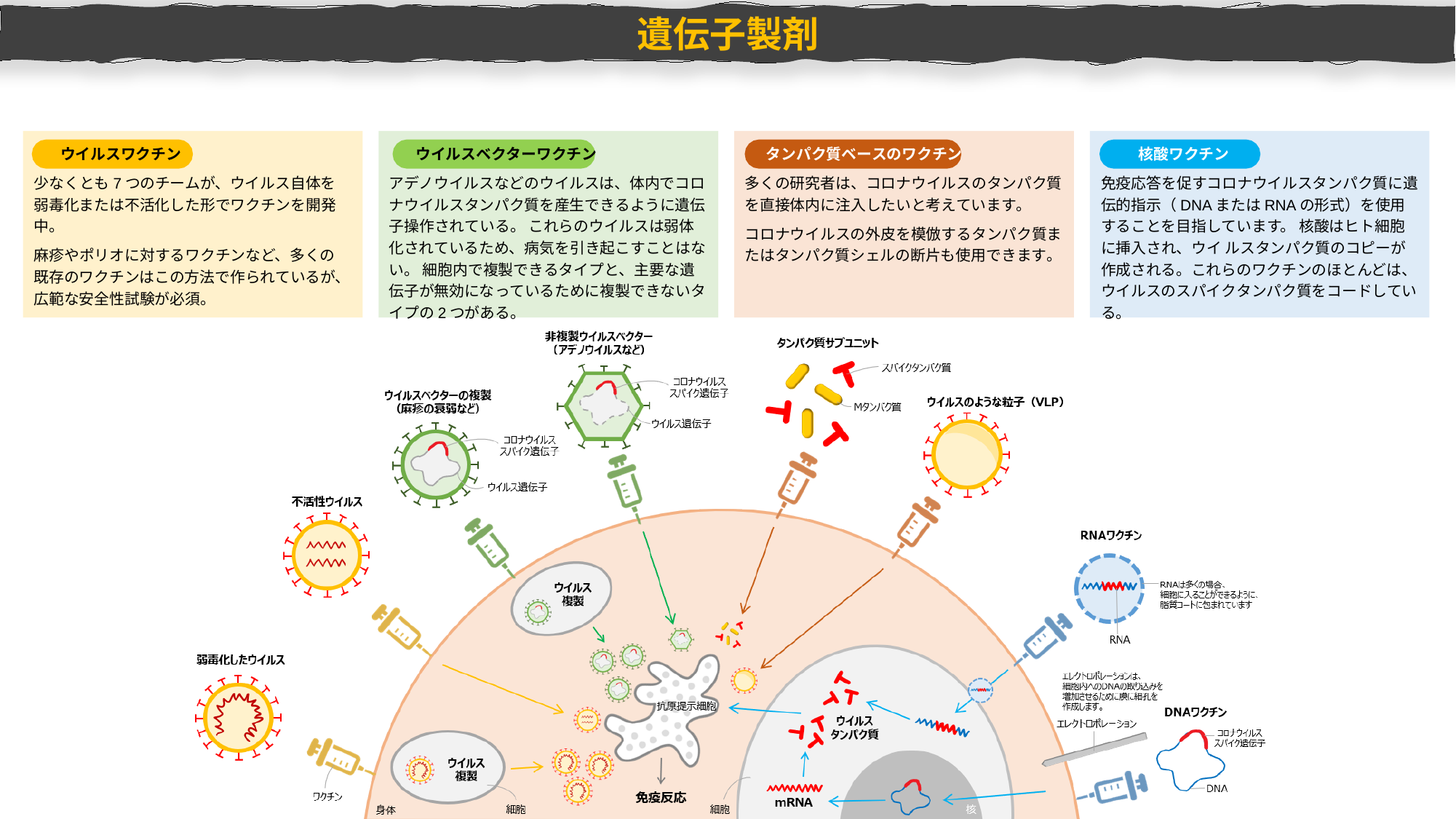

遺伝子製剤

ウイルスワクチン
少なくとも7つのチームが、ウイルス自体を弱毒化または不活化した形でワクチンを開発中。
麻疹やポリオに対するワクチンなど、多くの既存のワクチンはこの方法で作られているが、広範な安全性試験が必須。

ウイルスベクターワクチン
アデノウイルスなどのウイルスは、体内でコロナウイルスタンパク質を産生できるように遺伝子操作されている。 これらのウイルスは弱体化されているため、病気を引き起こすことはない。 細胞内で複製できるタイプと、主要な遺伝子が無効になっているために複製できないタイプの2つがある。

タンパク質ベースのワクチン
多くの研究者は、コロナウイルスのタンパク質を直接体内に注入したいと考えています。
コロナウイルスの外皮を模倣するタンパク質またはタンパク質シェルの断片も使用できます。

核酸ワクチン
免疫応答を促すコロナウイルスタンパク質に遺伝的指示（DNAまたはRNAの形式）を使用することを目指しています。 核酸はヒト細胞に挿入され、ウイ ルスタンパク質のコピーが作成される。これらのワクチンのほとんどは、ウイルスのスパイクタンパク質をコードしている。

18